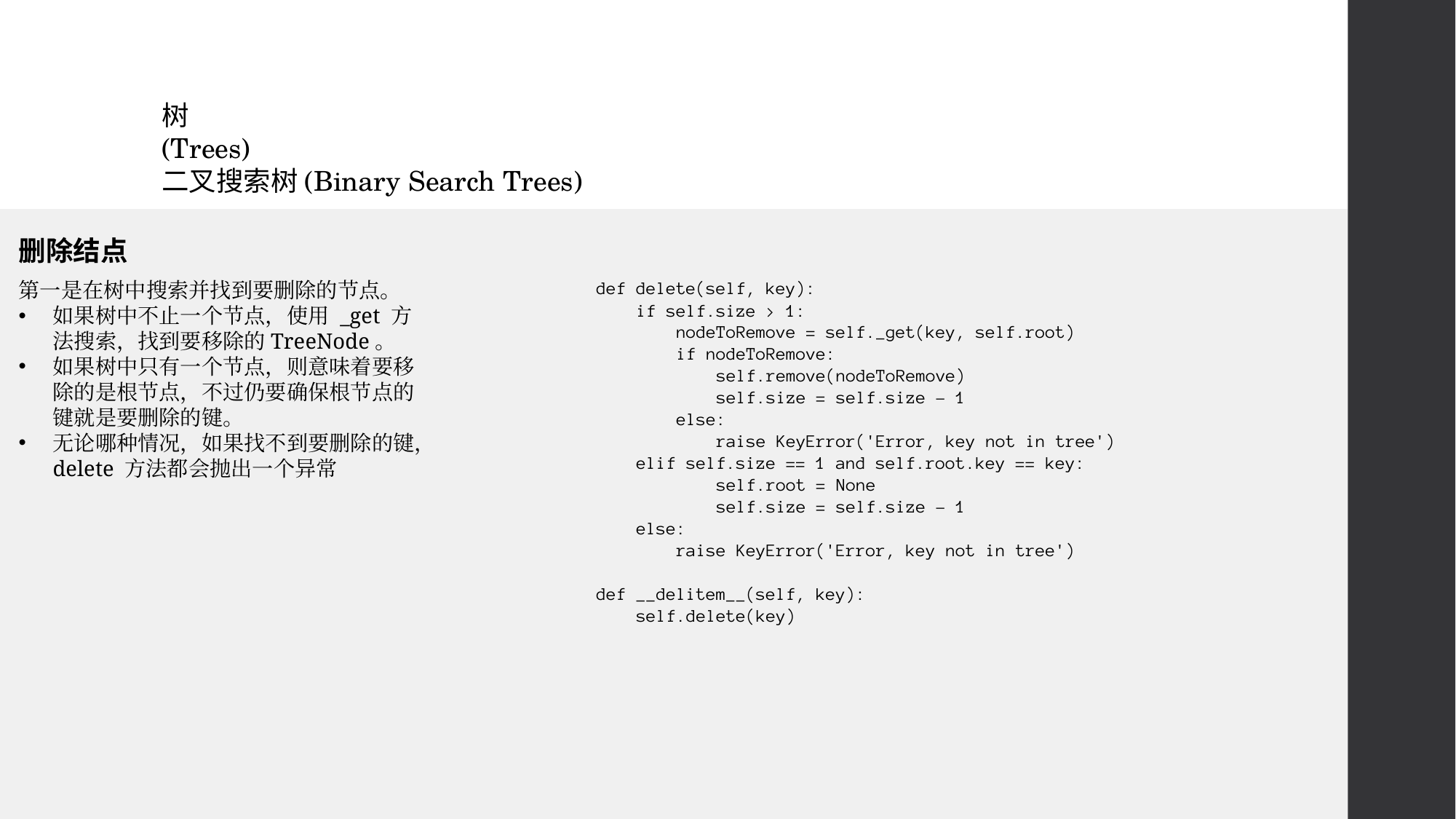

# 树 (Trees) 二叉搜索树(Binary Search Trees)

删除结点
    def delete(self, key):
        if self.size > 1:
            nodeToRemove = self._get(key, self.root)
            if nodeToRemove:
                self.remove(nodeToRemove)
                self.size = self.size – 1
            else:
                raise KeyError('Error, key not in tree')
        elif self.size == 1 and self.root.key == key:
                self.root = None
                self.size = self.size – 1
        else:
            raise KeyError('Error, key not in tree')

    def __delitem__(self, key):
        self.delete(key)
第一是在树中搜索并找到要删除的节点。
如果树中不止一个节点，使用 _get 方法搜索，找到要移除的TreeNode。
如果树中只有一个节点，则意味着要移除的是根节点，不过仍要确保根节点的键就是要删除的键。
无论哪种情况，如果找不到要删除的键，delete 方法都会抛出一个异常